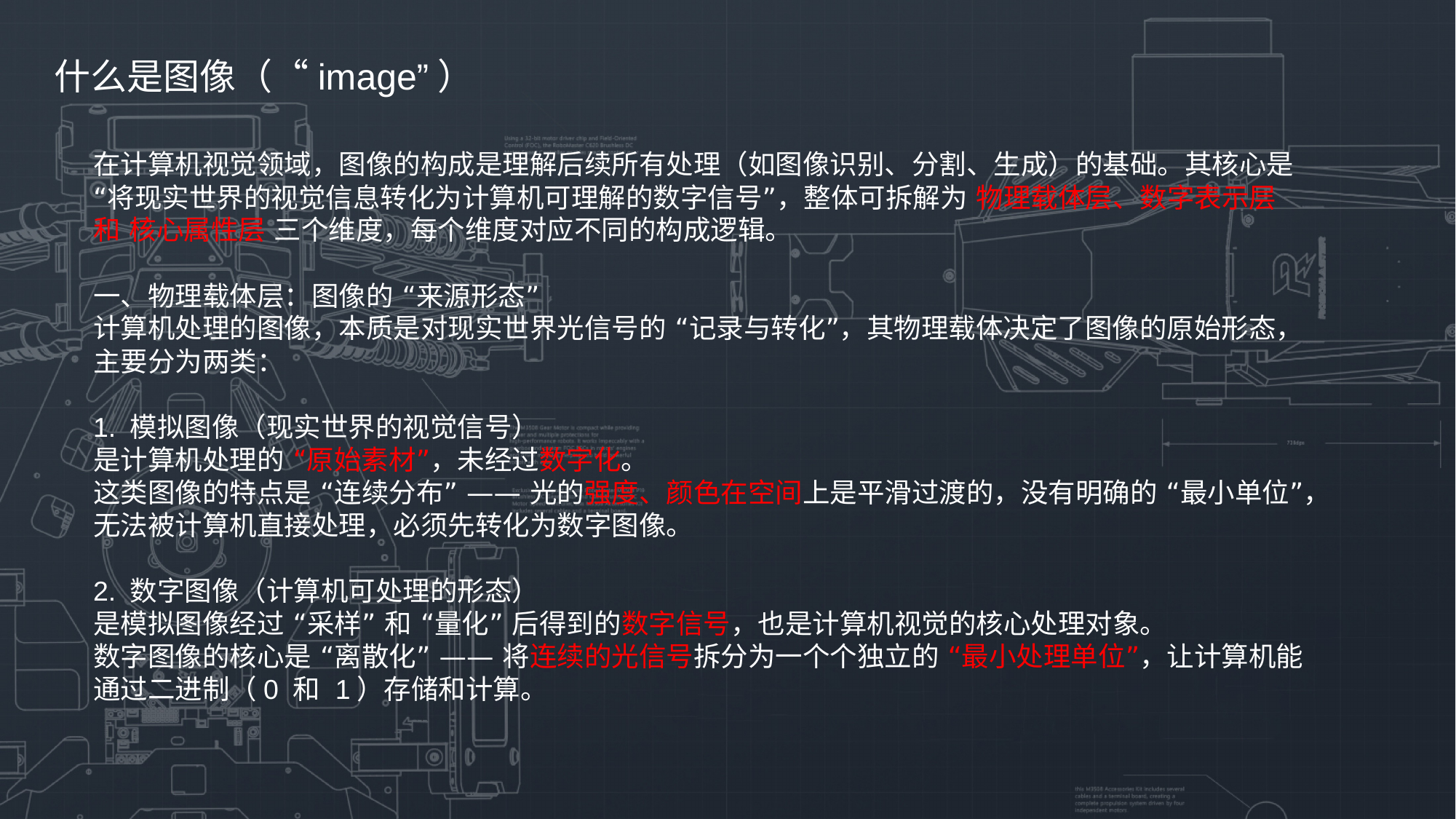

什么是图像（“image”）
在计算机视觉领域，图像的构成是理解后续所有处理（如图像识别、分割、生成）的基础。其核心是 “将现实世界的视觉信息转化为计算机可理解的数字信号”，整体可拆解为 物理载体层、数字表示层 和 核心属性层 三个维度，每个维度对应不同的构成逻辑。

一、物理载体层：图像的 “来源形态”
计算机处理的图像，本质是对现实世界光信号的 “记录与转化”，其物理载体决定了图像的原始形态，主要分为两类：

1. 模拟图像（现实世界的视觉信号）
是计算机处理的 “原始素材”，未经过数字化。
这类图像的特点是 “连续分布” —— 光的强度、颜色在空间上是平滑过渡的，没有明确的 “最小单位”，无法被计算机直接处理，必须先转化为数字图像。

2. 数字图像（计算机可处理的形态）
是模拟图像经过 “采样” 和 “量化” 后得到的数字信号，也是计算机视觉的核心处理对象。
数字图像的核心是 “离散化” —— 将连续的光信号拆分为一个个独立的 “最小处理单位”，让计算机能通过二进制（0 和 1）存储和计算。